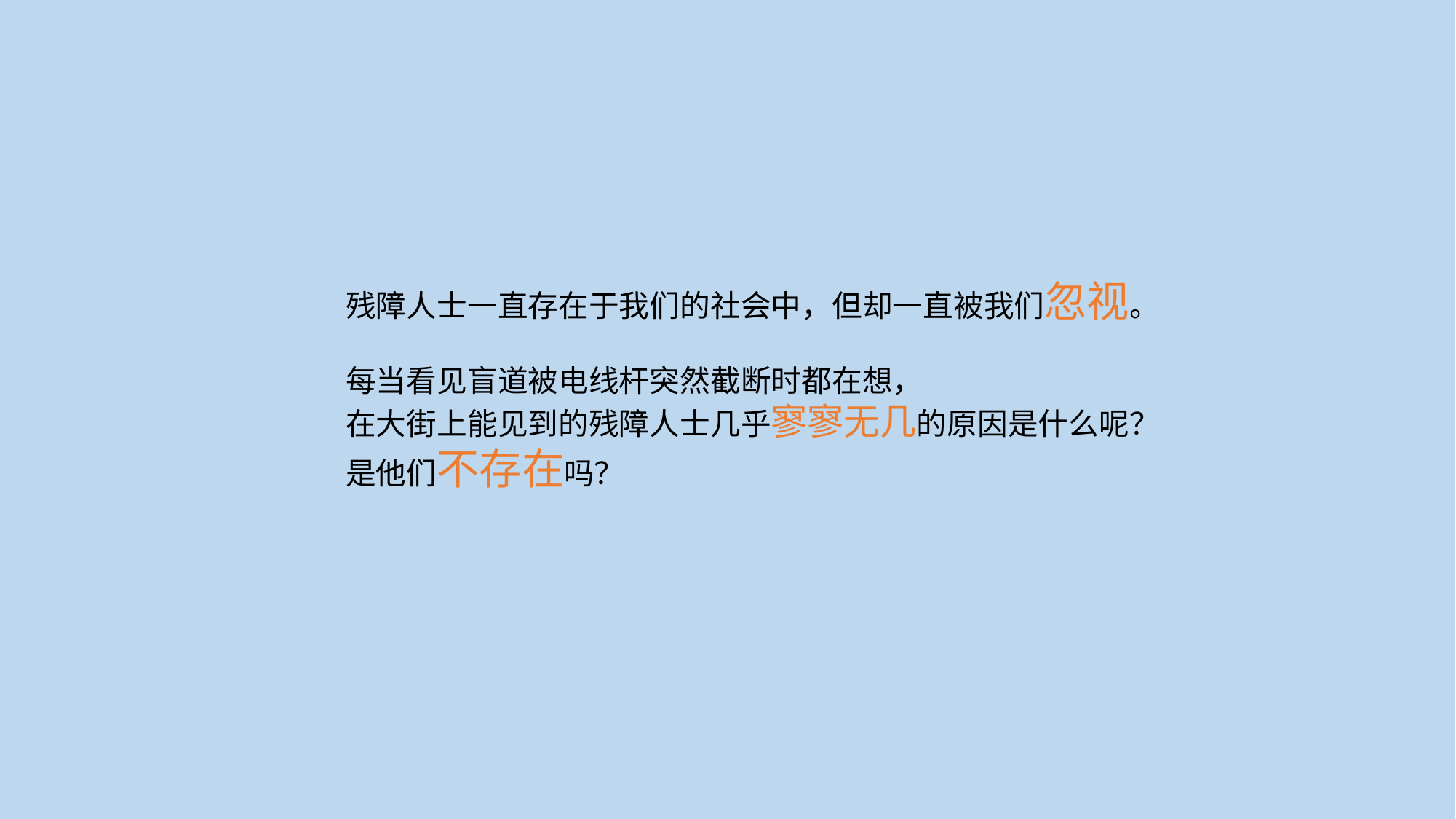

残障人士一直存在于我们的社会中，但却一直被我们忽视。

每当看见盲道被电线杆突然截断时都在想，
在大街上能见到的残障人士几乎寥寥无几的原因是什么呢？
是他们不存在吗？